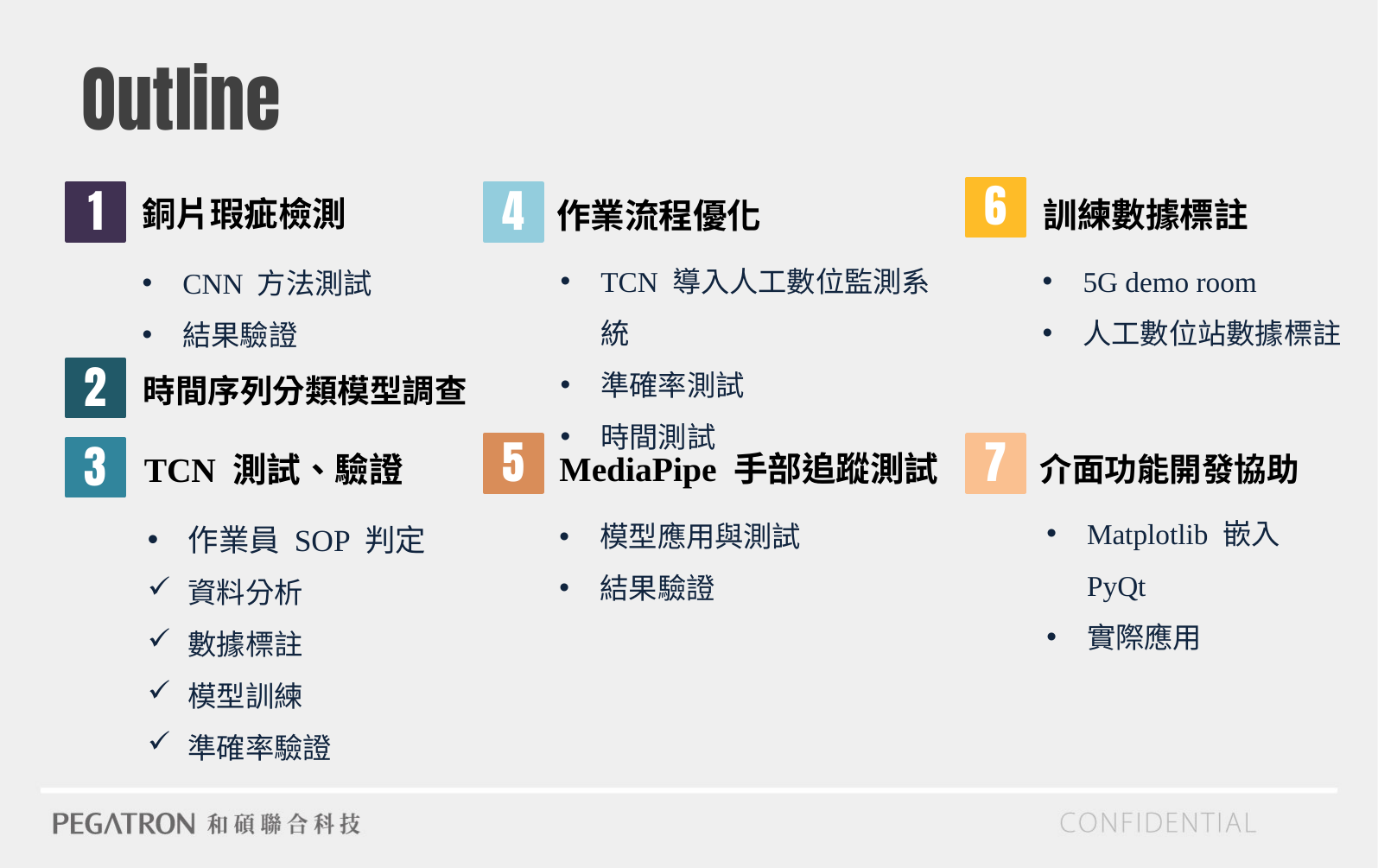

Outline
6
4
1
銅片瑕疵檢測
訓練數據標註
作業流程優化
TCN 導入人工數位監測系統
準確率測試
時間測試
5G demo room
人工數位站數據標註
CNN 方法測試
結果驗證
2
時間序列分類模型調查
7
5
3
MediaPipe 手部追蹤測試
TCN 測試、驗證
介面功能開發協助
Matplotlib 嵌入 PyQt
實際應用
模型應用與測試
結果驗證
作業員 SOP 判定
資料分析
數據標註
模型訓練
準確率驗證
2